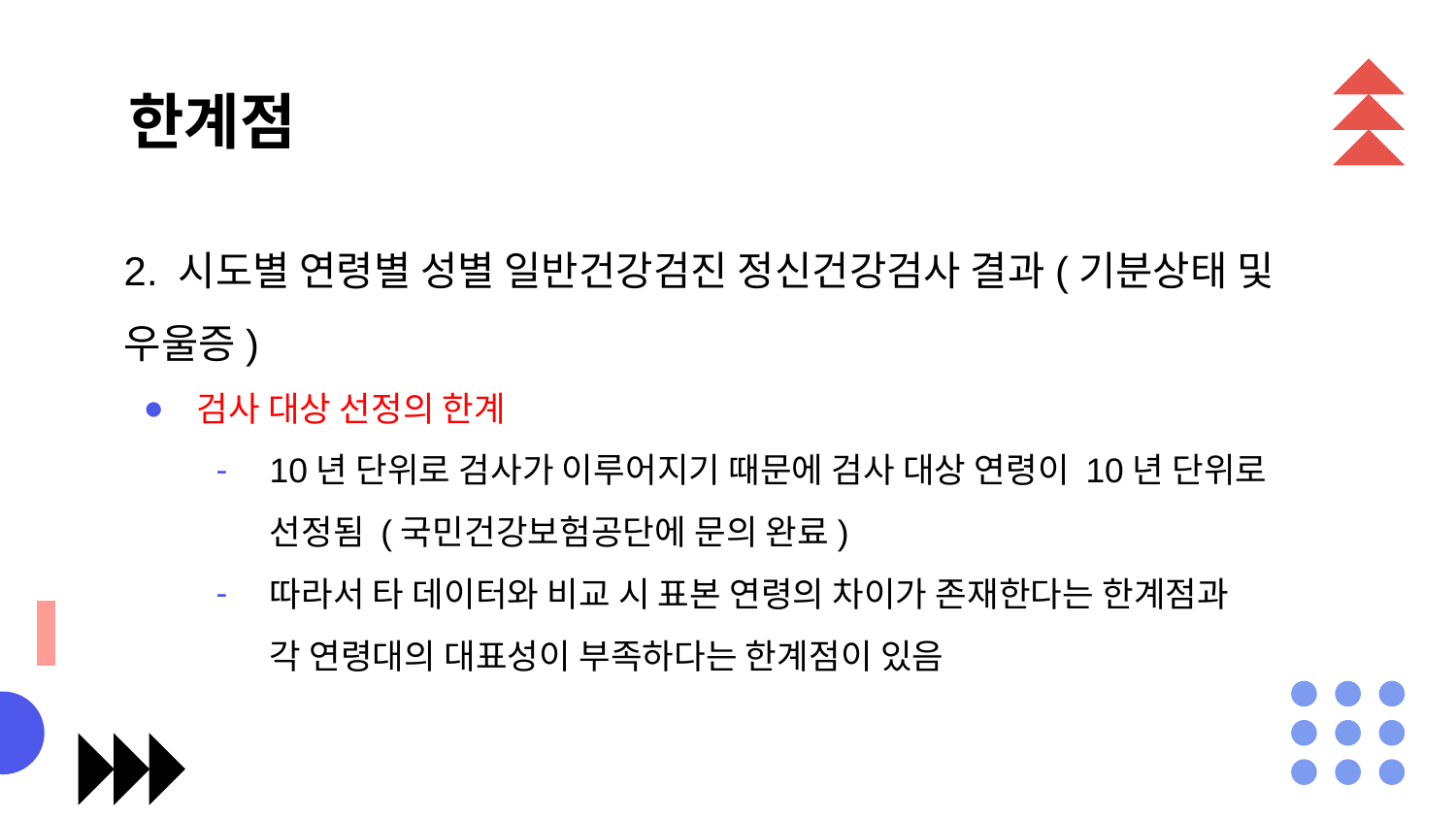

# 한계점
2. 시도별 연령별 성별 일반건강검진 정신건강검사 결과(기분상태 및 우울증)
검사 대상 선정의 한계
10년 단위로 검사가 이루어지기 때문에 검사 대상 연령이 10년 단위로 선정됨 (국민건강보험공단에 문의 완료)
따라서 타 데이터와 비교 시 표본 연령의 차이가 존재한다는 한계점과
각 연령대의 대표성이 부족하다는 한계점이 있음